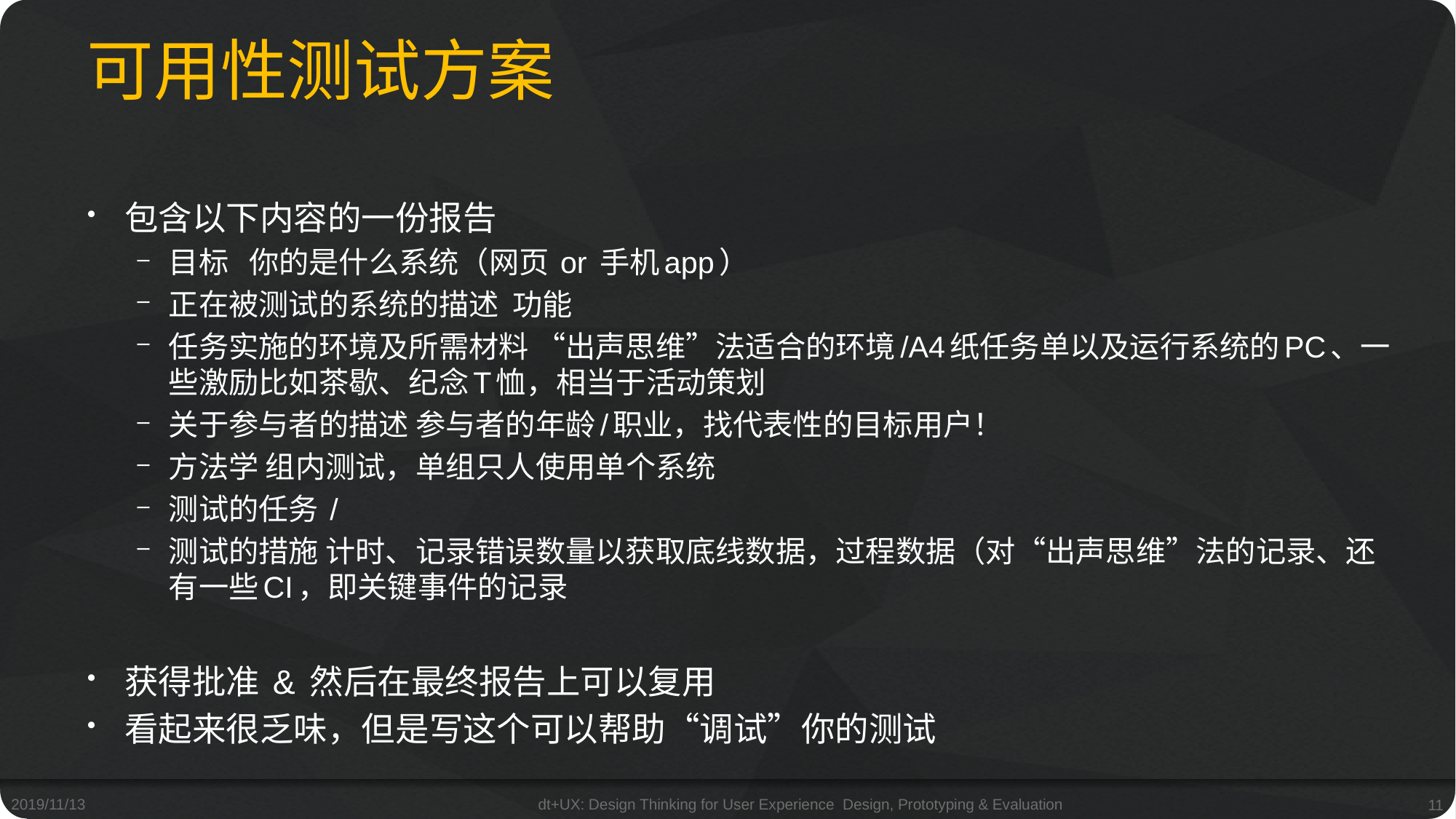

# 可用性测试方案
包含以下内容的一份报告
目标   你的是什么系统（网页 or 手机app）
正在被测试的系统的描述  功能
任务实施的环境及所需材料 “出声思维”法适合的环境/A4纸任务单以及运行系统的PC、一些激励比如茶歇、纪念T恤，相当于活动策划
关于参与者的描述 参与者的年龄/职业，找代表性的目标用户！
方法学 组内测试，单组只人使用单个系统
测试的任务 /
测试的措施 计时、记录错误数量以获取底线数据，过程数据（对“出声思维”法的记录、还有一些CI，即关键事件的记录

获得批准 & 然后在最终报告上可以复用
看起来很乏味，但是写这个可以帮助“调试”你的测试
2019/11/13
dt+UX: Design Thinking for User Experience  Design, Prototyping & Evaluation
11